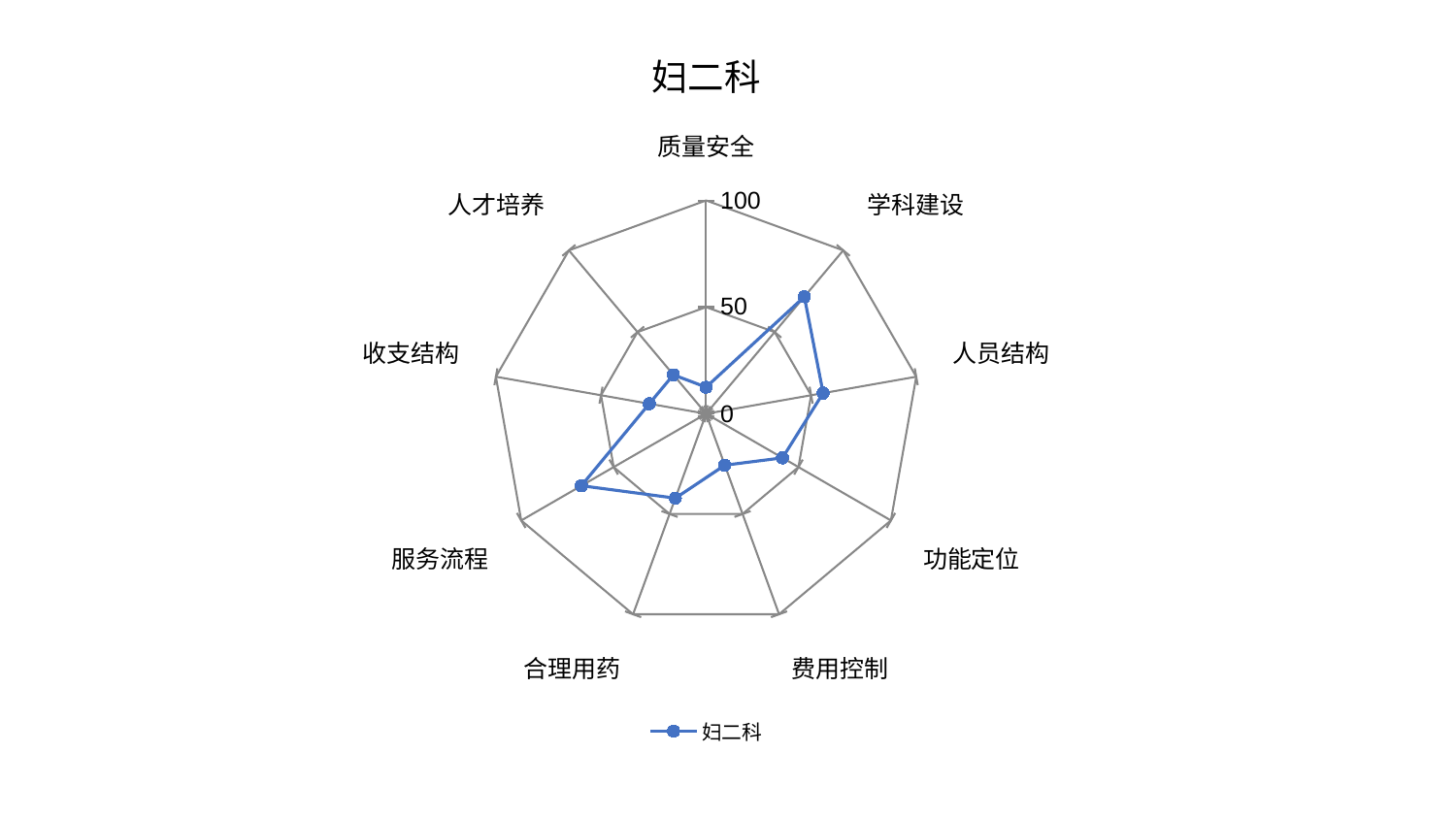

### Chart: 妇二科

| Category | 妇二科 |
|---|---|
| 质量安全 | 12.464085512989303 |
| 学科建设 | 71.63973414520663 |
| 人员结构 | 55.708684620313555 |
| 功能定位 | 41.34259221250522 |
| 费用控制 | 25.653244194771858 |
| 合理用药 | 42.10010804123255 |
| 服务流程 | 67.47077090471318 |
| 收支结构 | 27.021834465626203 |
| 人才培养 | 23.848147661970426 |
93